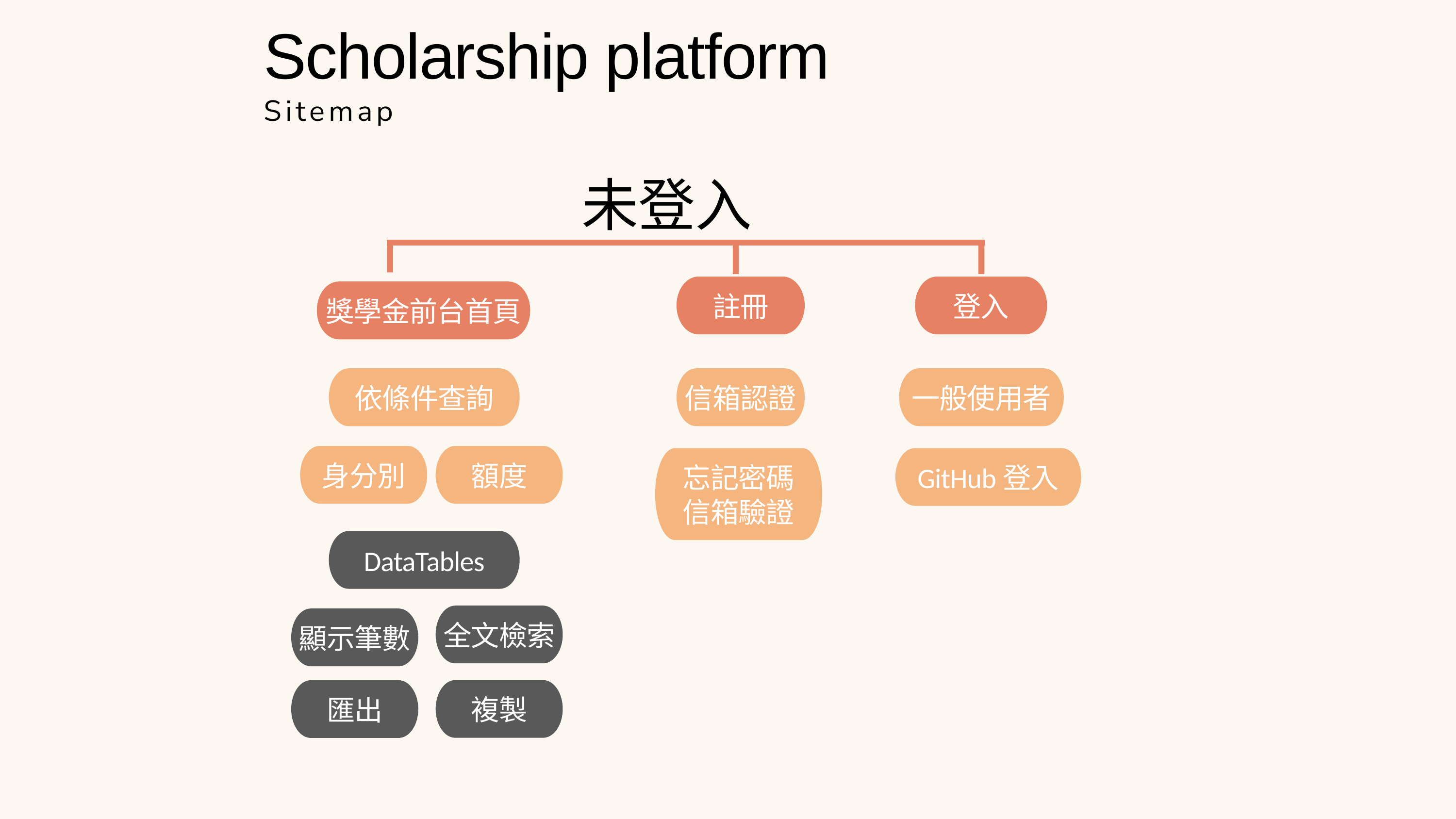

Scholarship platform
Sitemap
未登入

註冊

登入

獎學金前台首頁

依條件查詢

信箱認證

一般使用者

身分別

額度

忘記密碼
信箱驗證

GitHub登入

DataTables

全文檢索

顯示筆數

複製

匯出